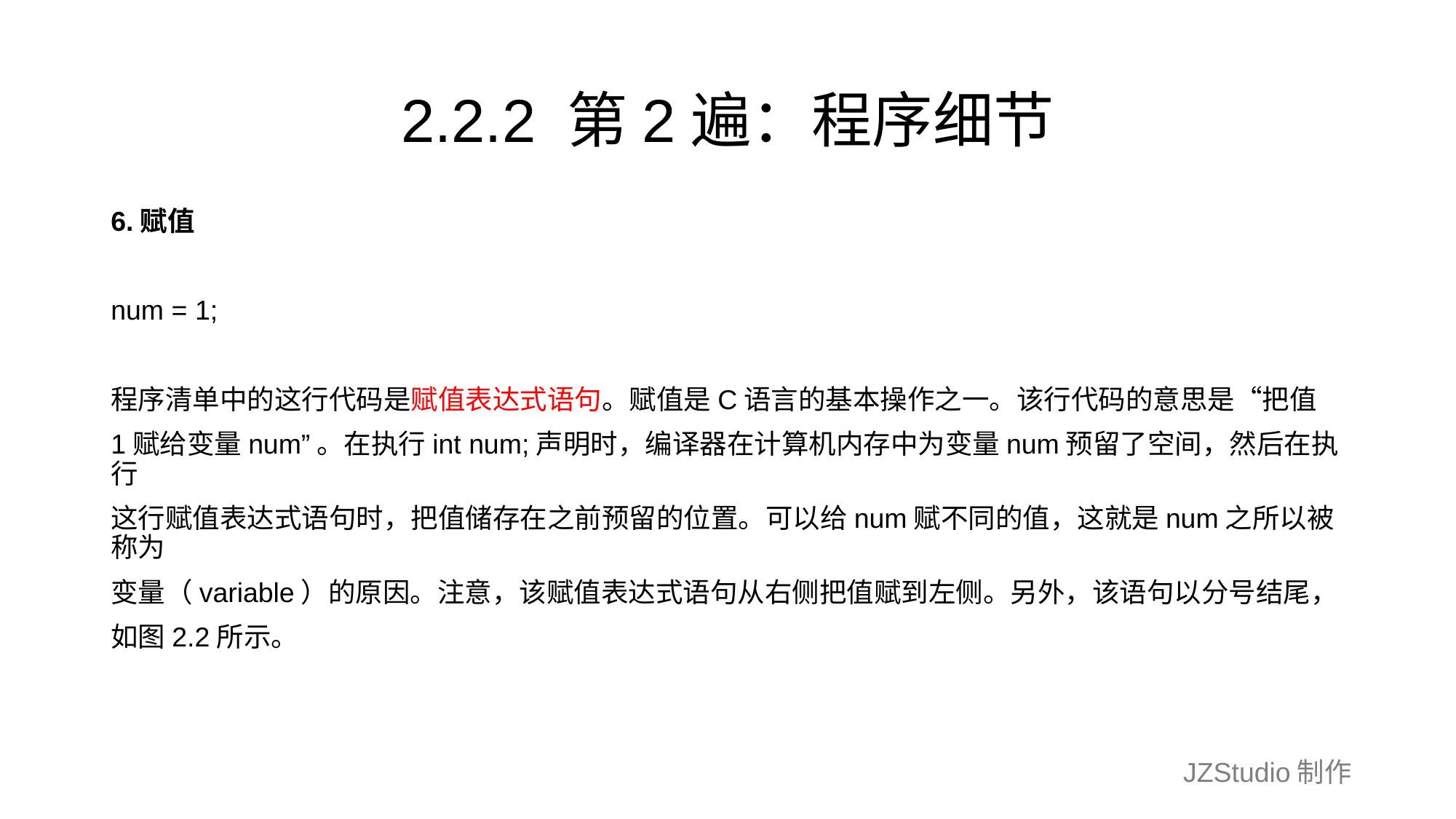

# 2.2.2 第2遍：程序细节
6.赋值

num = 1;

程序清单中的这行代码是赋值表达式语句。赋值是C语言的基本操作之一。该行代码的意思是“把值
1赋给变量num”。在执行int num;声明时，编译器在计算机内存中为变量num预留了空间，然后在执行
这行赋值表达式语句时，把值储存在之前预留的位置。可以给num赋不同的值，这就是num之所以被称为
变量（variable）的原因。注意，该赋值表达式语句从右侧把值赋到左侧。另外，该语句以分号结尾，
如图2.2所示。